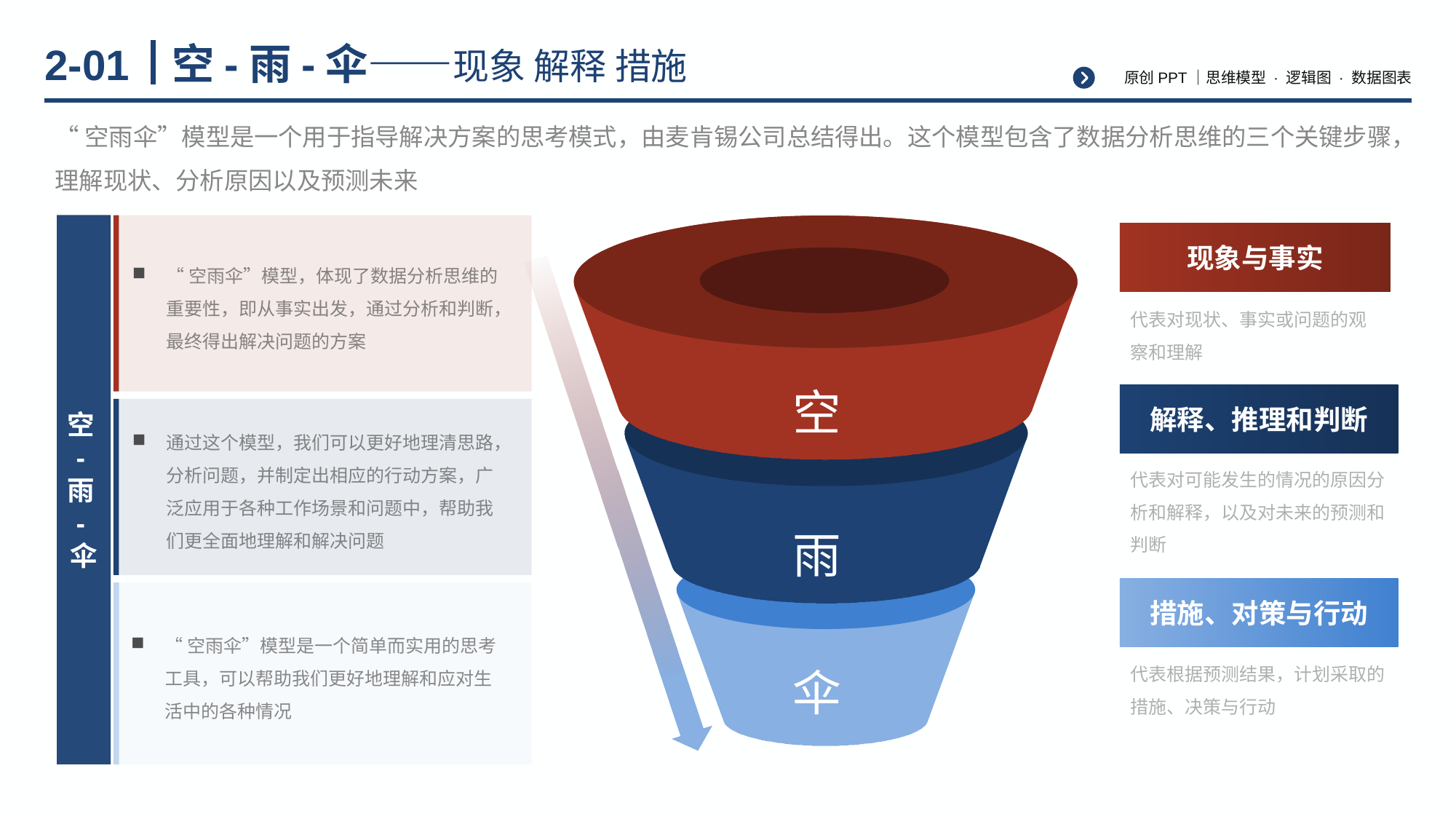

# 空-雨-伞——现象 解释 措施
2-01
“空雨伞”模型是一个用于指导解决方案的思考模式，由麦肯锡公司总结得出。这个模型包含了数据分析思维的三个关键步骤，理解现状、分析原因以及预测未来
空-雨-伞

“空雨伞”模型，体现了数据分析思维的重要性，即从事实出发，通过分析和判断，最终得出解决问题的方案

通过这个模型，我们可以更好地理清思路，分析问题，并制定出相应的行动方案，广泛应用于各种工作场景和问题中，帮助我们更全面地理解和解决问题

“空雨伞”模型是一个简单而实用的思考工具，可以帮助我们更好地理解和应对生活中的各种情况

空

雨

伞

现象与事实
代表对现状、事实或问题的观察和理解

解释、推理和判断
代表对可能发生的情况的原因分析和解释，以及对未来的预测和判断

措施、对策与行动
代表根据预测结果，计划采取的措施、决策与行动